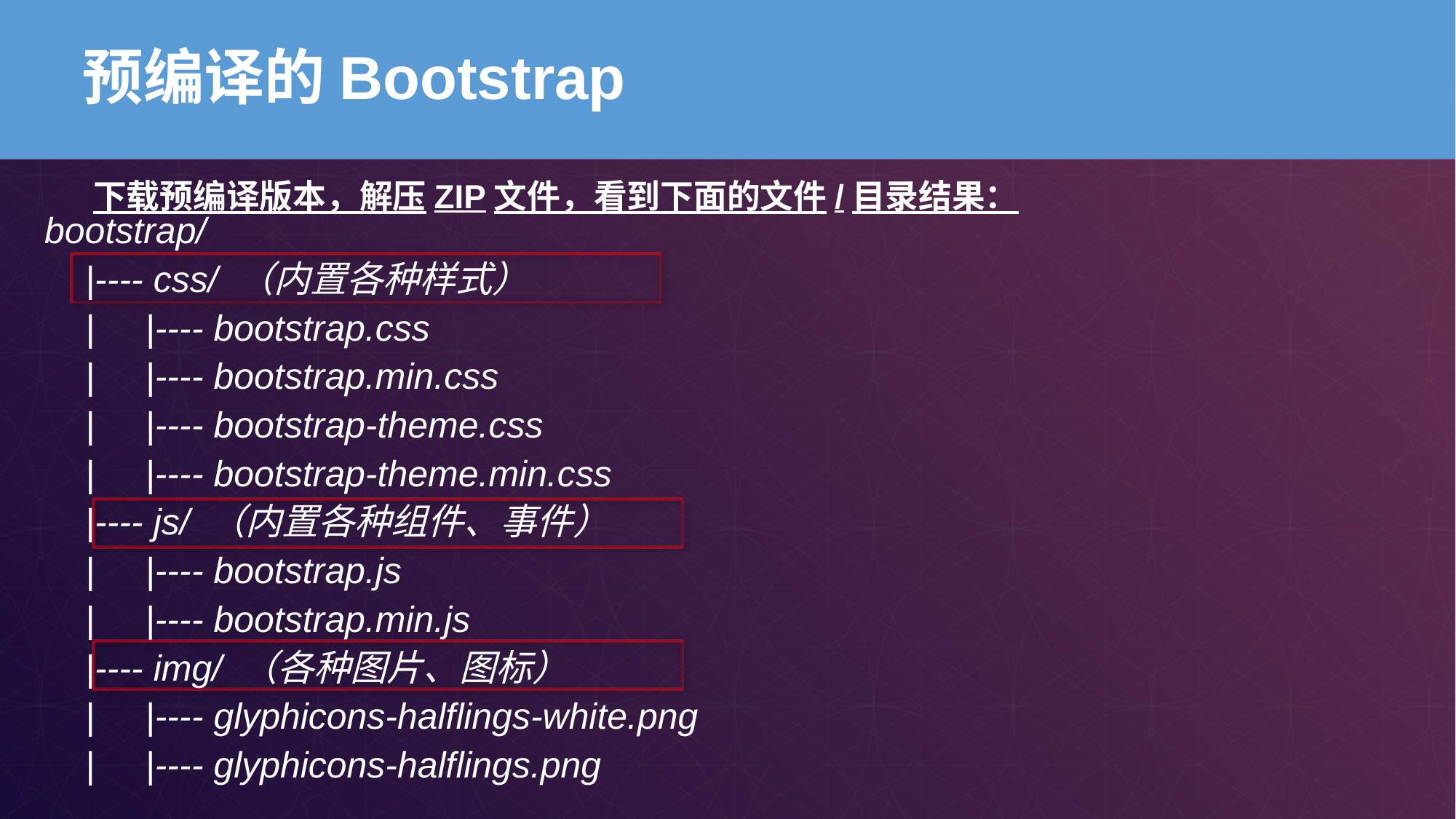

# 预编译的Bootstrap
下载预编译版本，解压ZIP文件，看到下面的文件/目录结果：
bootstrap/
    |---- css/ （内置各种样式）
    |     |---- bootstrap.css
    |     |---- bootstrap.min.css
    |     |---- bootstrap-theme.css
    |     |---- bootstrap-theme.min.css
    |---- js/ （内置各种组件、事件）
    |     |---- bootstrap.js
    |     |---- bootstrap.min.js
    |---- img/ （各种图片、图标）
    |     |---- glyphicons-halflings-white.png
    |     |---- glyphicons-halflings.png